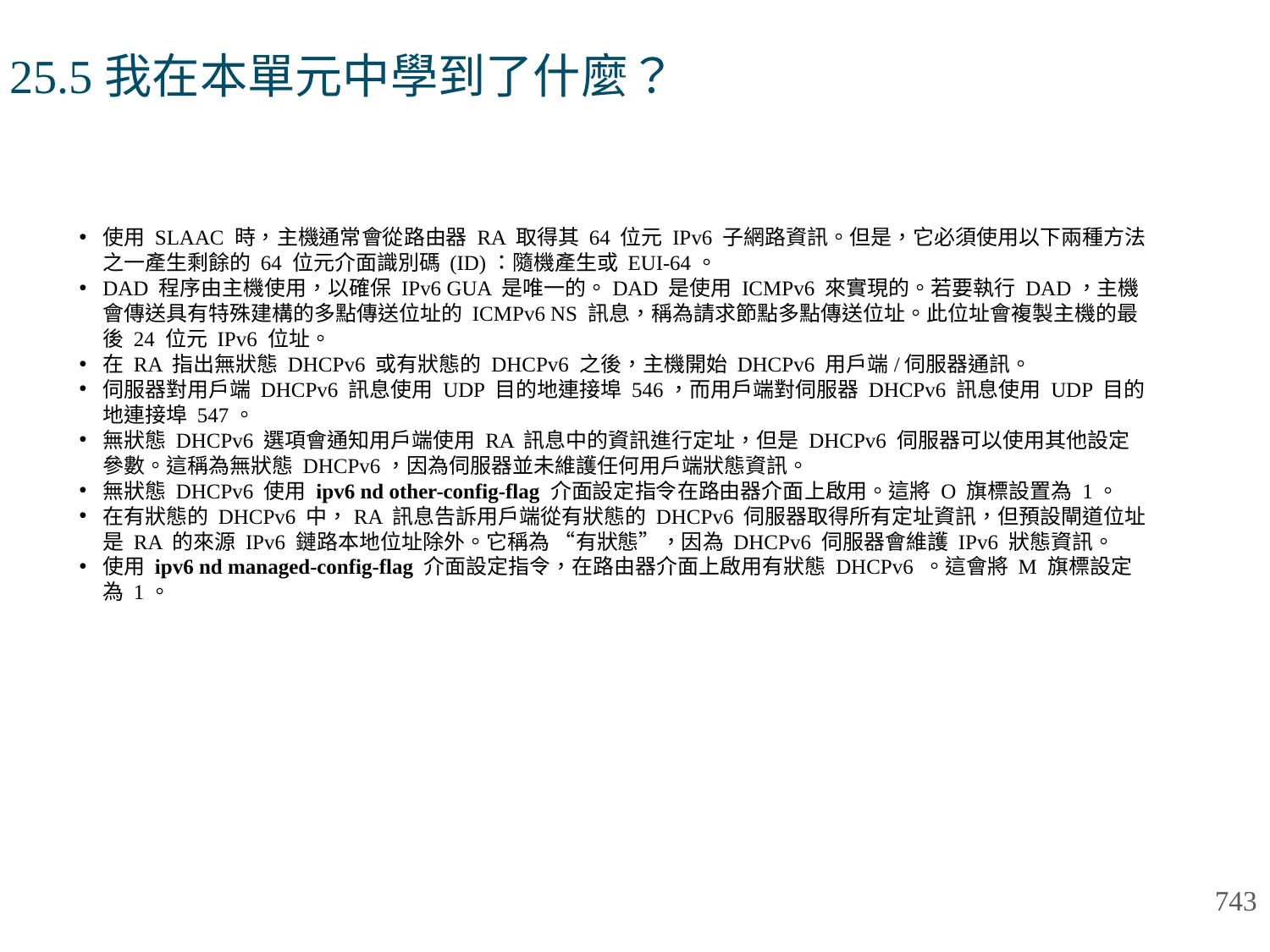

# 25.5我在本單元中學到了什麼？
使用 SLAAC 時，主機通常會從路由器 RA 取得其 64 位元 IPv6 子網路資訊。但是，它必須使用以下兩種方法之一產生剩餘的 64 位元介面識別碼 (ID)：隨機產生或 EUI-64。
DAD 程序由主機使用，以確保 IPv6 GUA 是唯一的。DAD 是使用 ICMPv6 來實現的。若要執行 DAD，主機會傳送具有特殊建構的多點傳送位址的 ICMPv6 NS 訊息，稱為請求節點多點傳送位址。此位址會複製主機的最後 24 位元 IPv6 位址。
在 RA 指出無狀態 DHCPv6 或有狀態的 DHCPv6 之後，主機開始 DHCPv6 用戶端/伺服器通訊。
伺服器對用戶端 DHCPv6 訊息使用 UDP 目的地連接埠 546，而用戶端對伺服器 DHCPv6 訊息使用 UDP 目的地連接埠 547。
無狀態 DHCPv6 選項會通知用戶端使用 RA 訊息中的資訊進行定址，但是 DHCPv6 伺服器可以使用其他設定參數。這稱為無狀態 DHCPv6，因為伺服器並未維護任何用戶端狀態資訊。
無狀態 DHCPv6 使用 ipv6 nd other-config-flag 介面設定指令在路由器介面上啟用。這將 O 旗標設置為 1。
在有狀態的 DHCPv6 中，RA 訊息告訴用戶端從有狀態的 DHCPv6 伺服器取得所有定址資訊，但預設閘道位址是 RA 的來源 IPv6 鏈路本地位址除外。它稱為 “有狀態”，因為 DHCPv6 伺服器會維護 IPv6 狀態資訊。
使用 ipv6 nd managed-config-flag 介面設定指令，在路由器介面上啟用有狀態 DHCPv6 。這會將 M 旗標設定為 1。

743